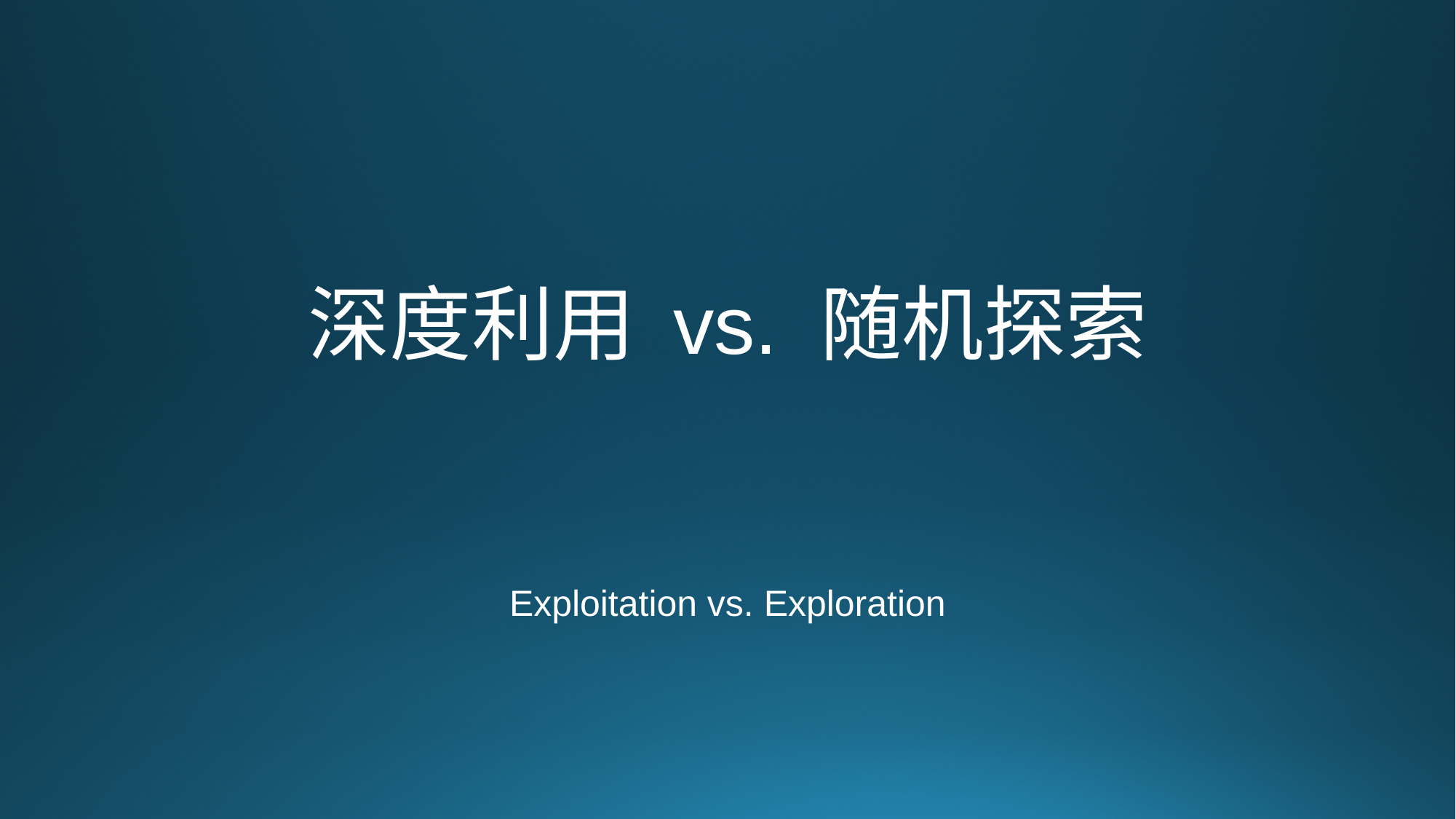

# 深度利用 vs. 随机探索
Exploitation vs. Exploration